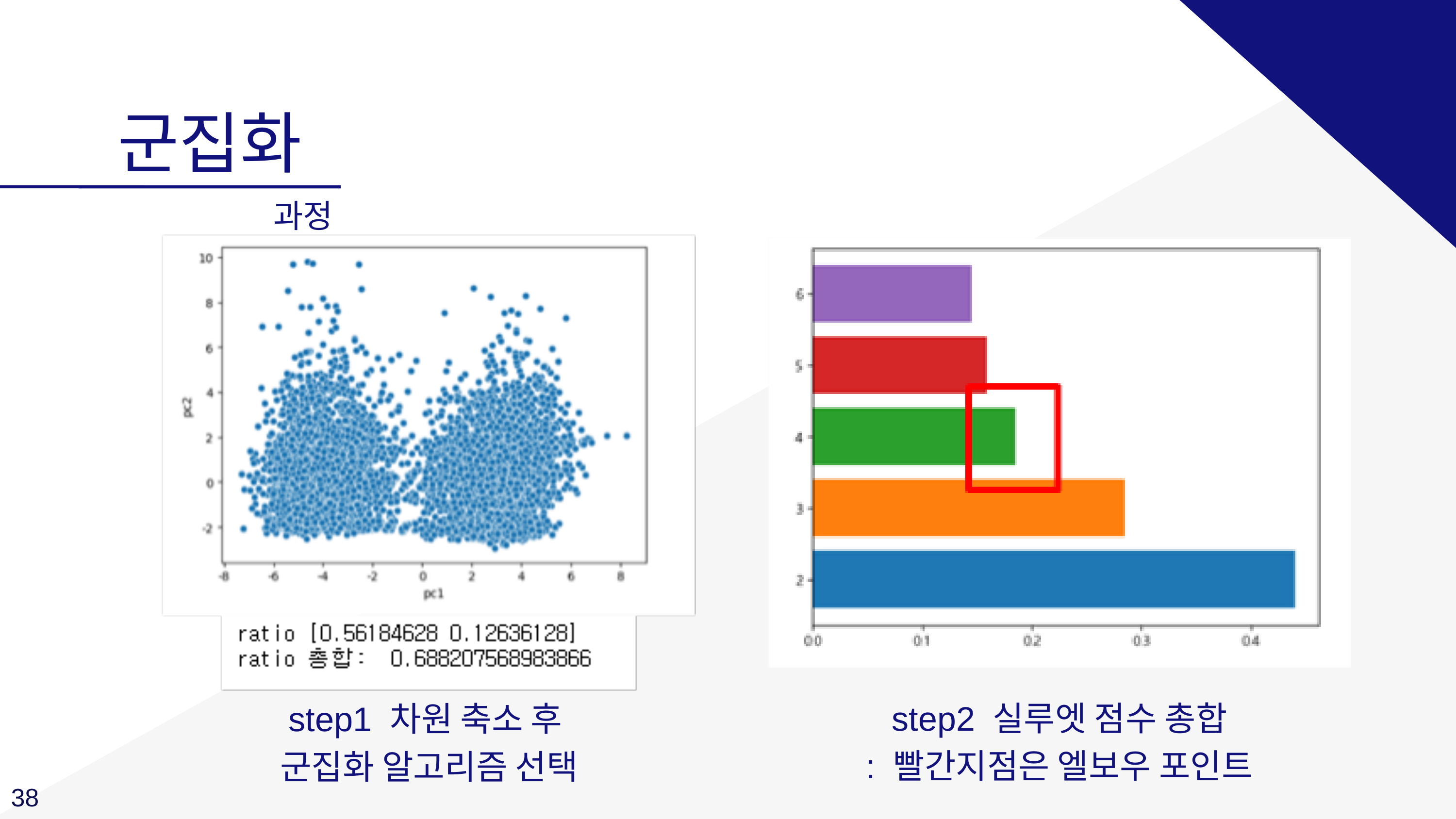

군집화

과정

step2 실루엣 점수 총합
: 빨간지점은 엘보우 포인트
step1 차원 축소 후
군집화 알고리즘 선택
38